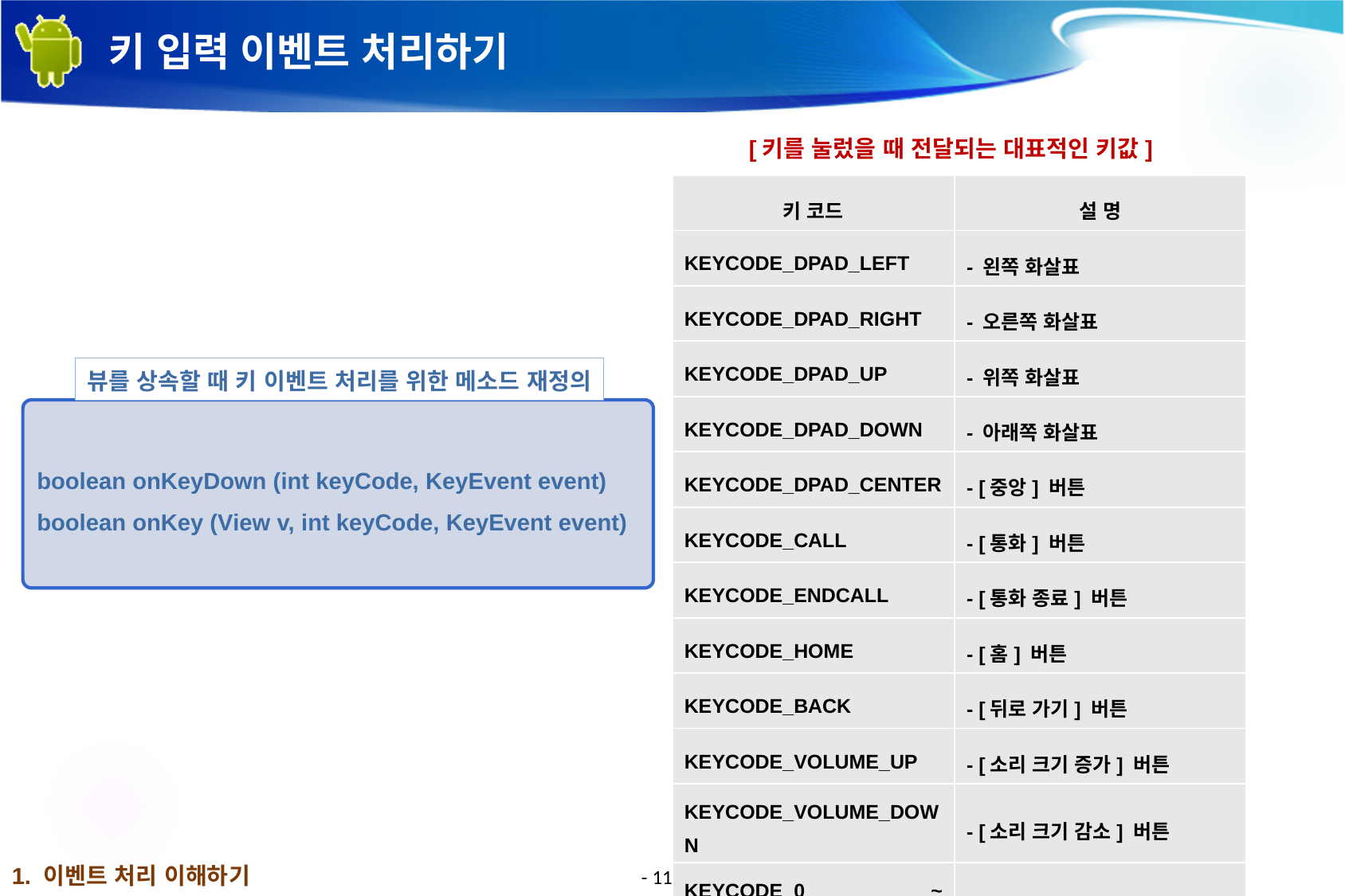

# 키 입력 이벤트 처리하기
[키를 눌렀을 때 전달되는 대표적인 키값]
| 키 코드 | 설 명 |
| --- | --- |
| KEYCODE\_DPAD\_LEFT | - 왼쪽 화살표 |
| KEYCODE\_DPAD\_RIGHT | - 오른쪽 화살표 |
| KEYCODE\_DPAD\_UP | - 위쪽 화살표 |
| KEYCODE\_DPAD\_DOWN | - 아래쪽 화살표 |
| KEYCODE\_DPAD\_CENTER | - [중앙] 버튼 |
| KEYCODE\_CALL | - [통화] 버튼 |
| KEYCODE\_ENDCALL | - [통화 종료] 버튼 |
| KEYCODE\_HOME | - [홈] 버튼 |
| KEYCODE\_BACK | - [뒤로 가기] 버튼 |
| KEYCODE\_VOLUME\_UP | - [소리 크기 증가] 버튼 |
| KEYCODE\_VOLUME\_DOWN | - [소리 크기 감소] 버튼 |
| KEYCODE\_0 ~ KEYCODE\_9 | - 숫자 0부터 9까지의 키값 |
| KEYCODE\_A ~ KEYCODE\_Z | - 알파벳 A부터 Z까지의 키값 |
뷰를 상속할 때 키 이벤트 처리를 위한 메소드 재정의
boolean onKeyDown (int keyCode, KeyEvent event)
boolean onKey (View v, int keyCode, KeyEvent event)
1. 이벤트 처리 이해하기